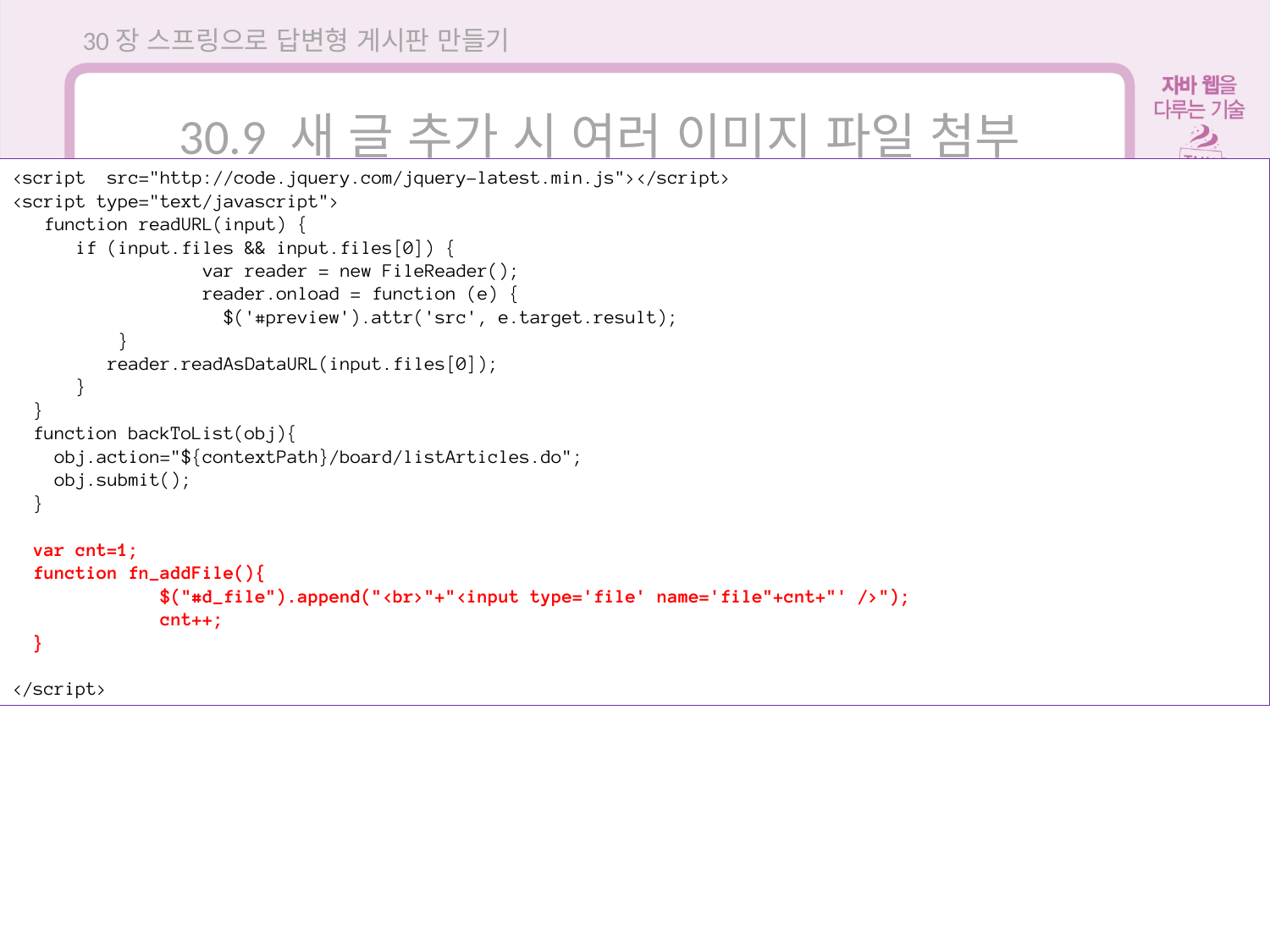

30장 스프링으로 답변형 게시판 만들기
30.9 새 글 추가 시 여러 이미지 파일 첨부
<script  src="http://code.jquery.com/jquery-latest.min.js"></script>
<script type="text/javascript">
   function readURL(input) {
      if (input.files && input.files[0]) {
	      var reader = new FileReader();
	      reader.onload = function (e) {
	        $('#preview').attr('src', e.target.result);
          }
         reader.readAsDataURL(input.files[0]);
      }
  }
  function backToList(obj){
    obj.action="${contextPath}/board/listArticles.do";
    obj.submit();
  }

  var cnt=1;
  function fn_addFile(){
	  $("#d_file").append("<br>"+"<input type='file' name='file"+cnt+"' />");
	  cnt++;
  }

</script>